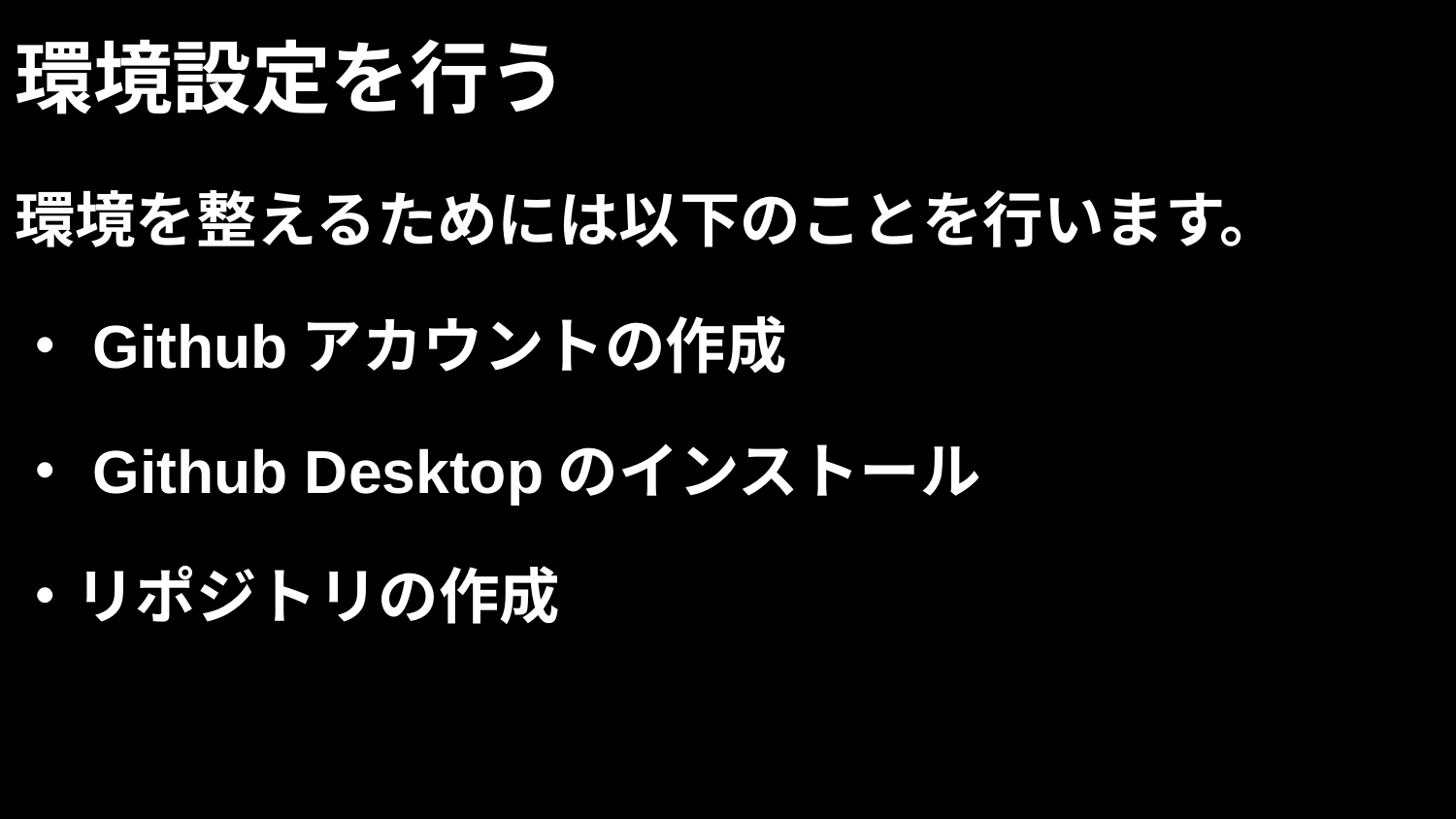

# 環境設定を行う
環境を整えるためには以下のことを行います。
・Githubアカウントの作成
・Github Desktopのインストール
・リポジトリの作成